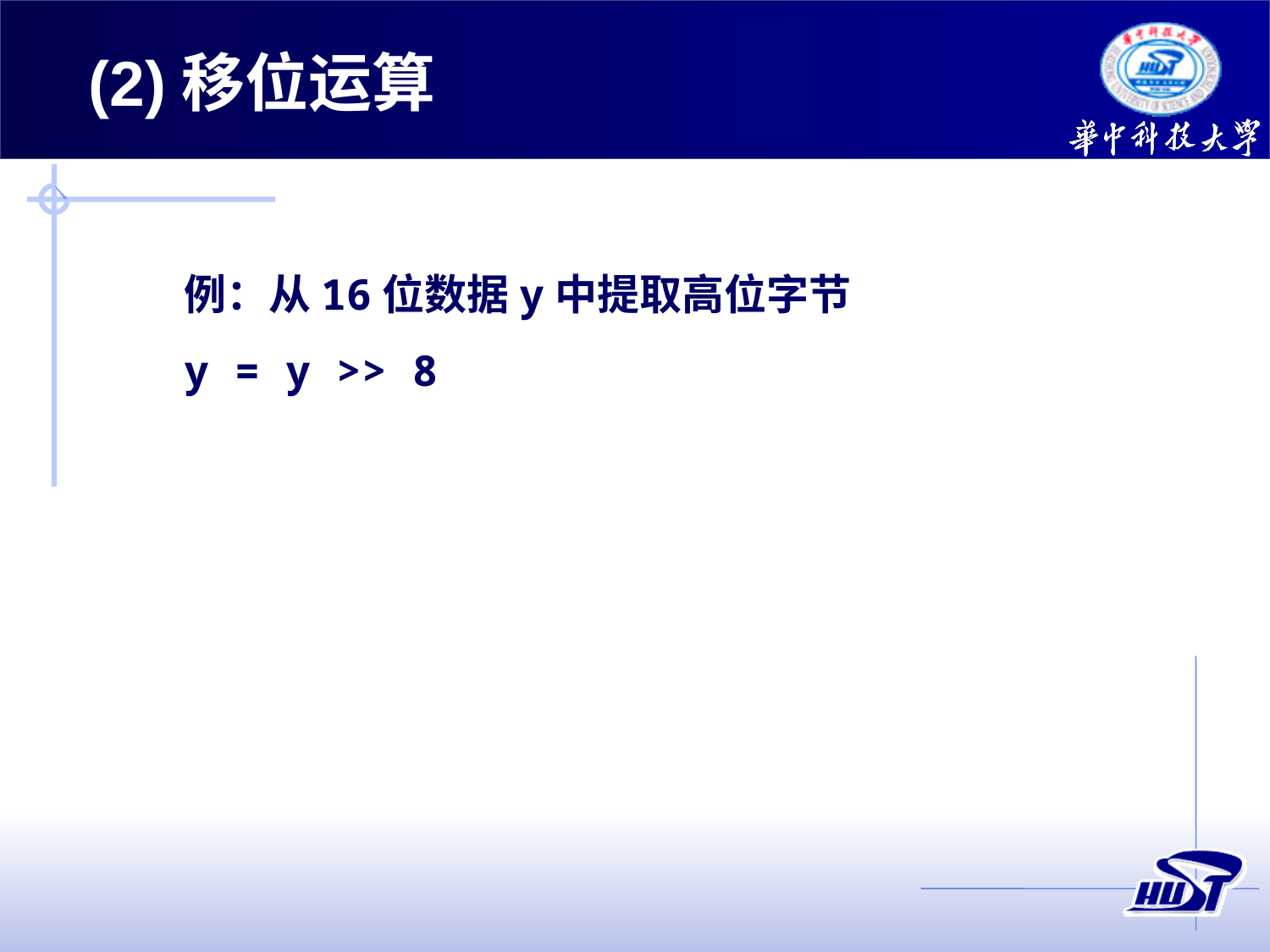

(2)移位运算
例：从16位数据y中提取高位字节
y = y >> 8